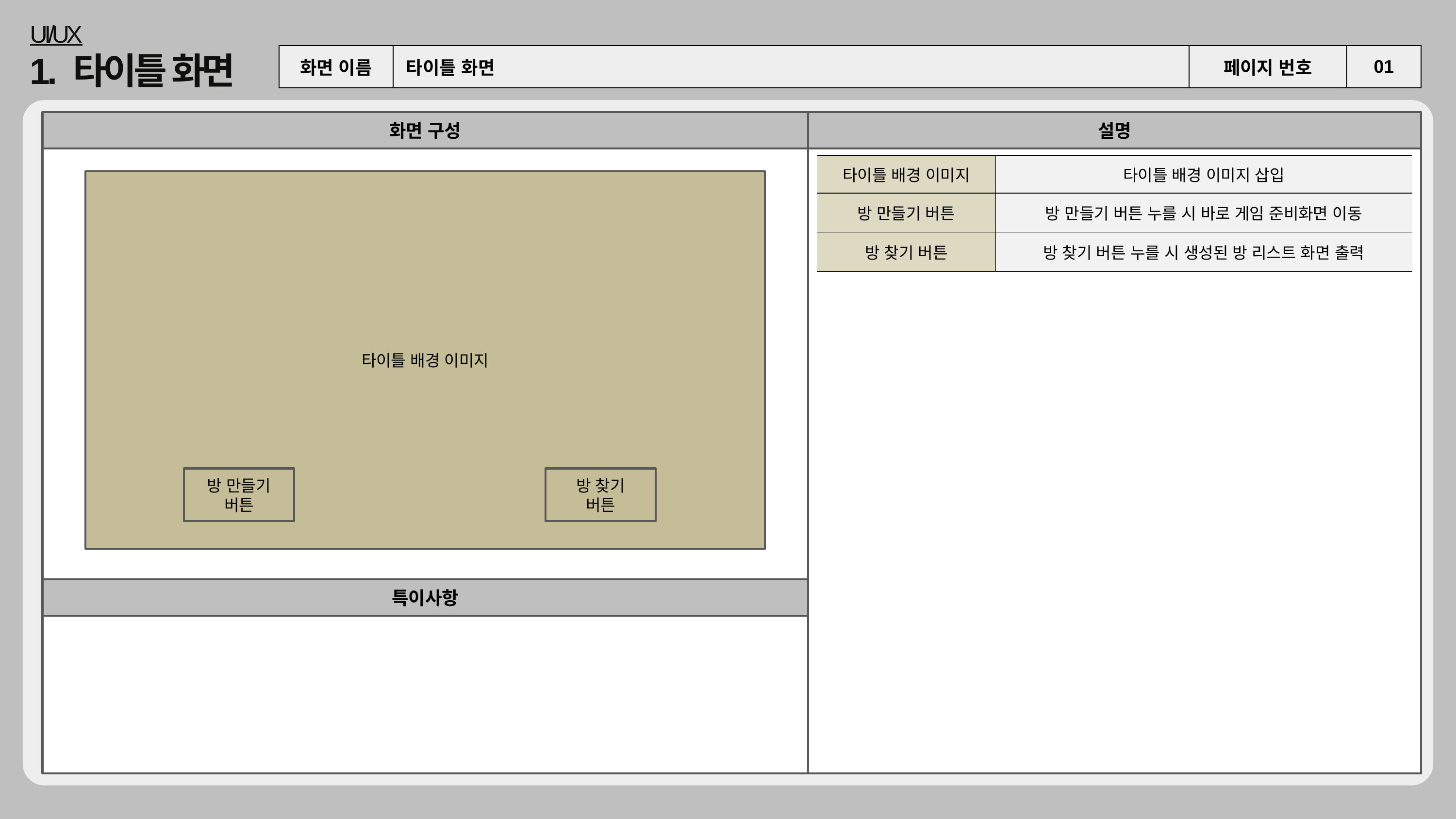

UI/UX
1. 타이틀 화면
| 화면 이름 | 타이틀 화면 | 페이지 번호 | 01 |
| --- | --- | --- | --- |

화면 구성
설명

| 타이틀 배경 이미지 | 타이틀 배경 이미지 삽입 |
| --- | --- |
| 방 만들기 버튼 | 방 만들기 버튼 누를 시 바로 게임 준비화면 이동 |
| 방 찾기 버튼 | 방 찾기 버튼 누를 시 생성된 방 리스트 화면 출력 |
타이틀 배경 이미지
방 만들기 버튼
방 찾기
버튼
특이사항